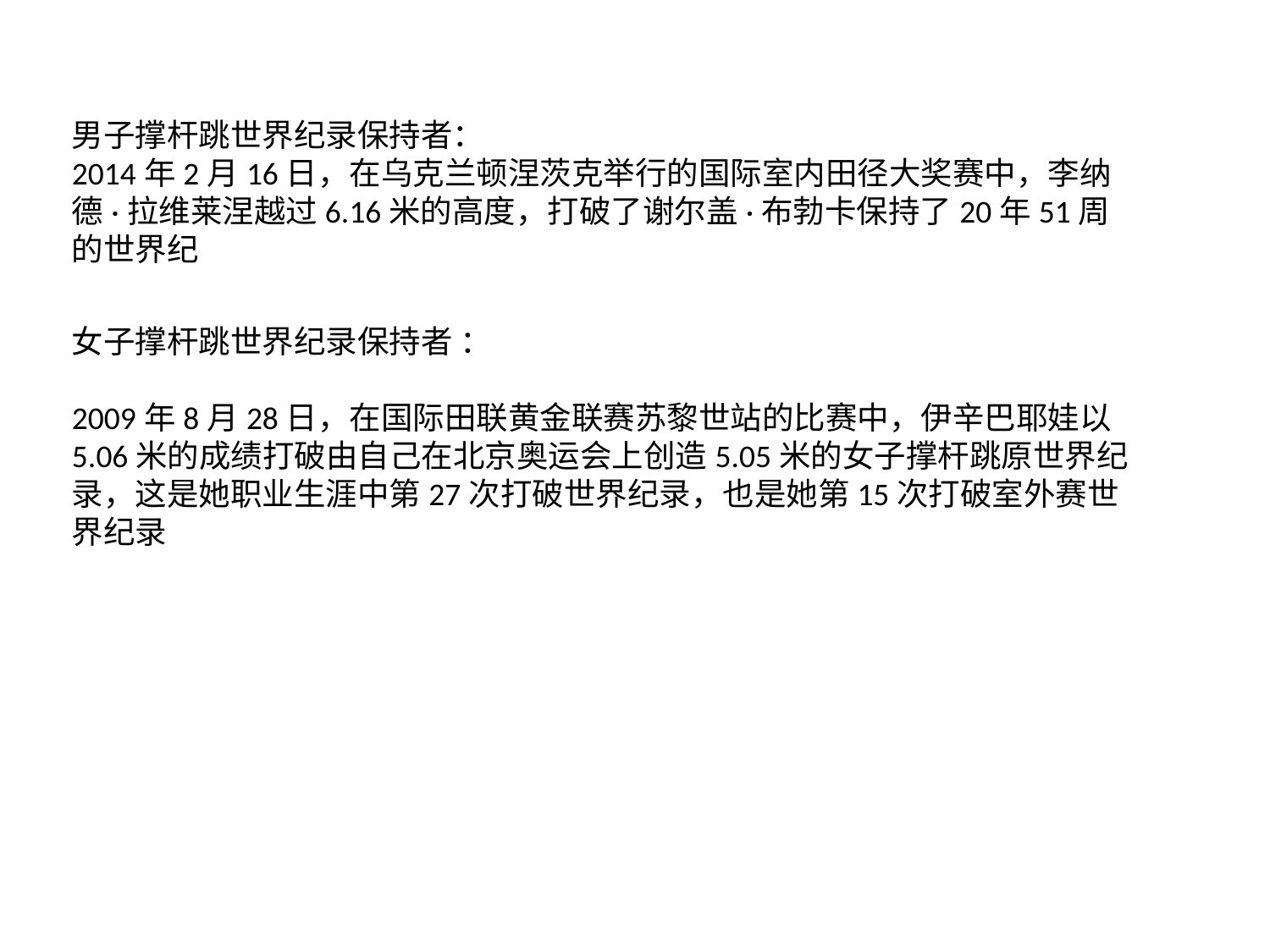

男子撑杆跳世界纪录保持者：
2014年2月16日，在乌克兰顿涅茨克举行的国际室内田径大奖赛中，李纳德·拉维莱涅越过6.16米的高度，打破了谢尔盖·布勃卡保持了20年51周的世界纪
女子撑杆跳世界纪录保持者 ：

2009年8月28日，在国际田联黄金联赛苏黎世站的比赛中，伊辛巴耶娃以5.06米的成绩打破由自己在北京奥运会上创造5.05米的女子撑杆跳原世界纪录，这是她职业生涯中第27次打破世界纪录，也是她第15次打破室外赛世界纪录